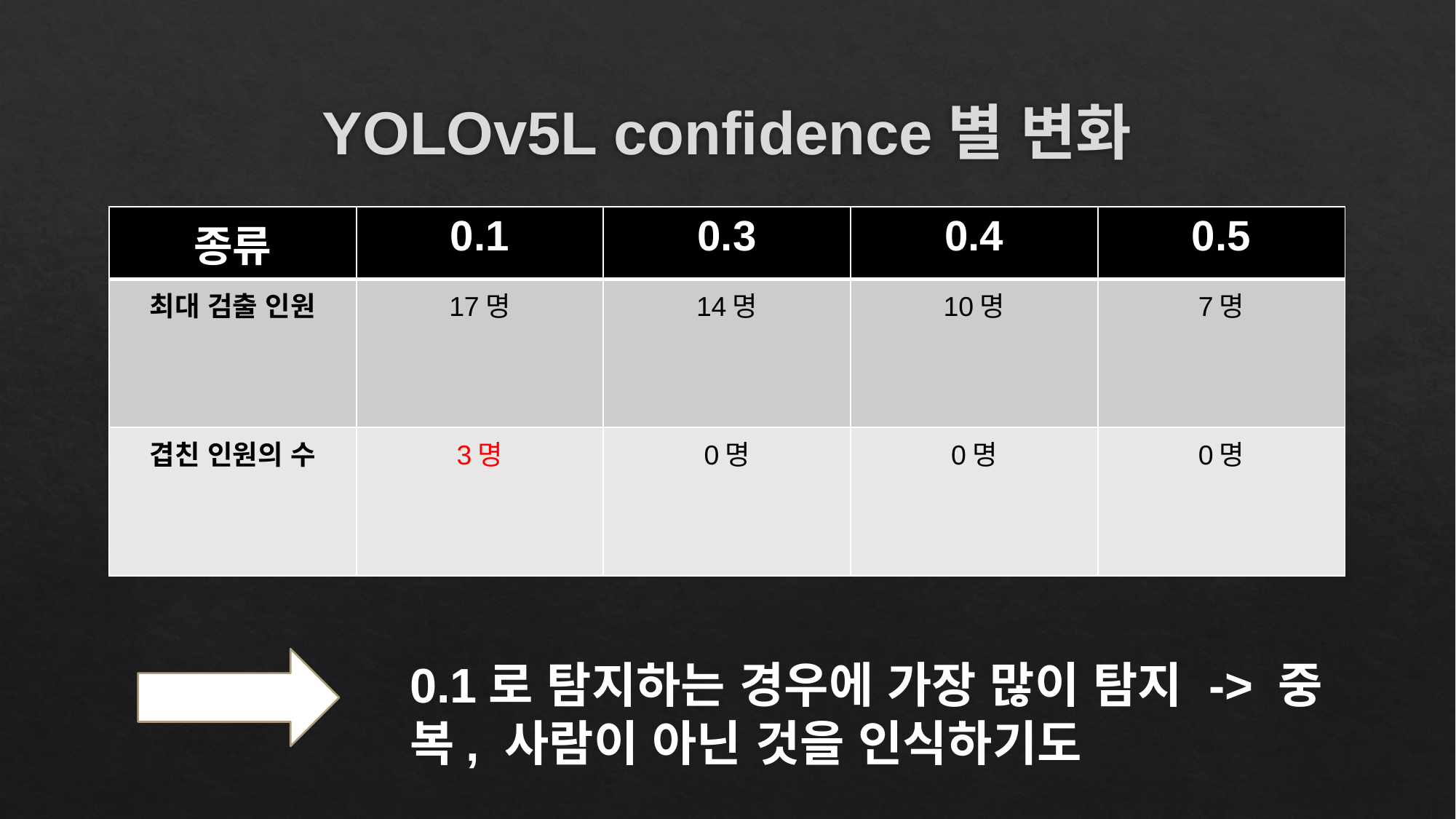

# YOLOv5L confidence별 변화
| 종류 | 0.1 | 0.3 | 0.4 | 0.5 |
| --- | --- | --- | --- | --- |
| 최대 검출 인원 | 17명 | 14명 | 10명 | 7명 |
| 겹친 인원의 수 | 3명 | 0명 | 0명 | 0명 |

0.1로 탐지하는 경우에 가장 많이 탐지 -> 중복, 사람이 아닌 것을 인식하기도